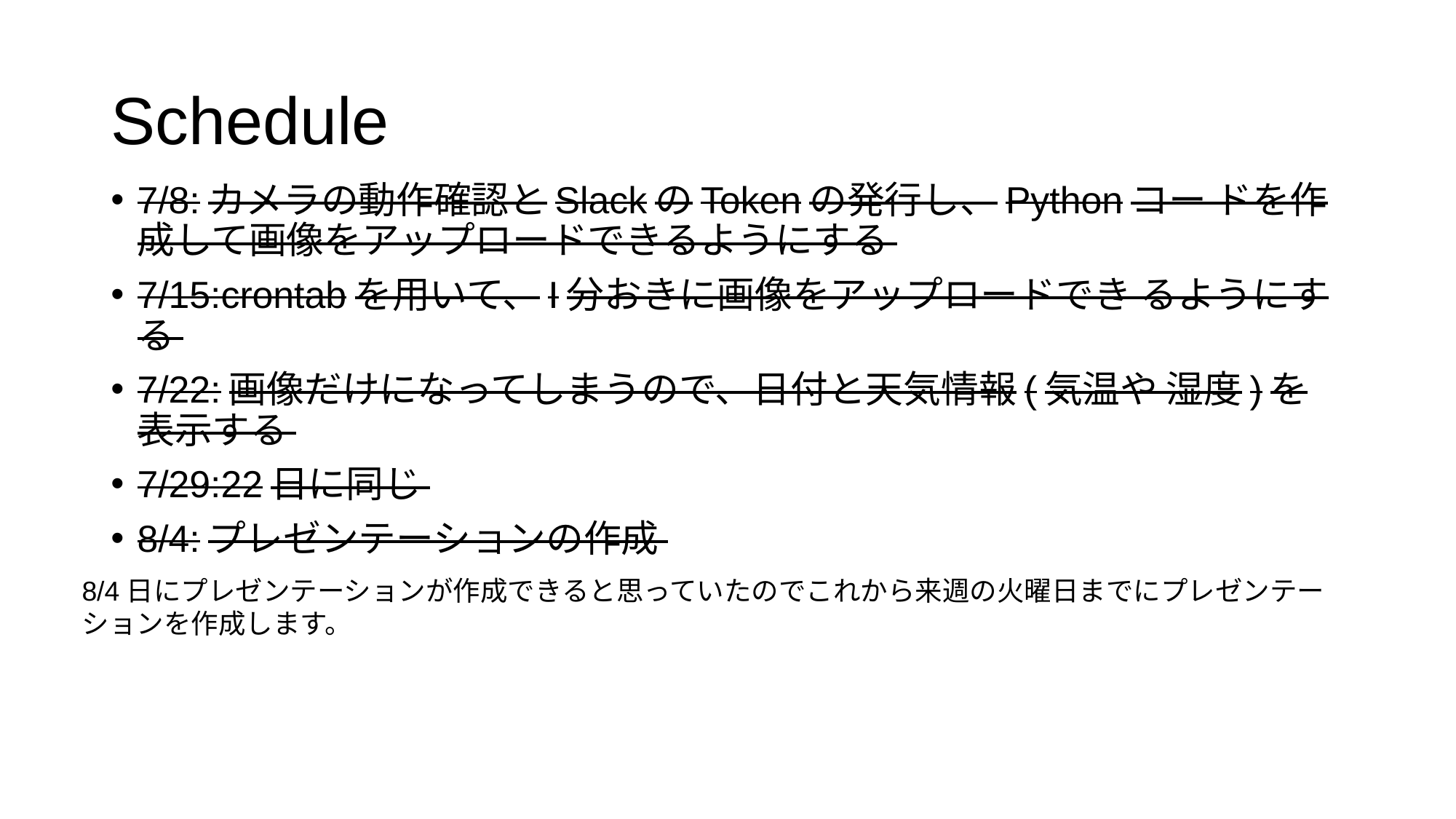

# Schedule
7/8:カメラの動作確認とSlackのTokenの発行し、Pythonコー ドを作成して画像をアップロードできるようにする
7/15:crontabを用いて、I分おきに画像をアップロードでき るようにする
7/22:画像だけになってしまうので、日付と天気情報(気温や 湿度)を表示する
7/29:22日に同じ
8/4:プレゼンテーションの作成

8/4日にプレゼンテーションが作成できると思っていたのでこれから来週の火曜日までにプレゼンテーションを作成します。